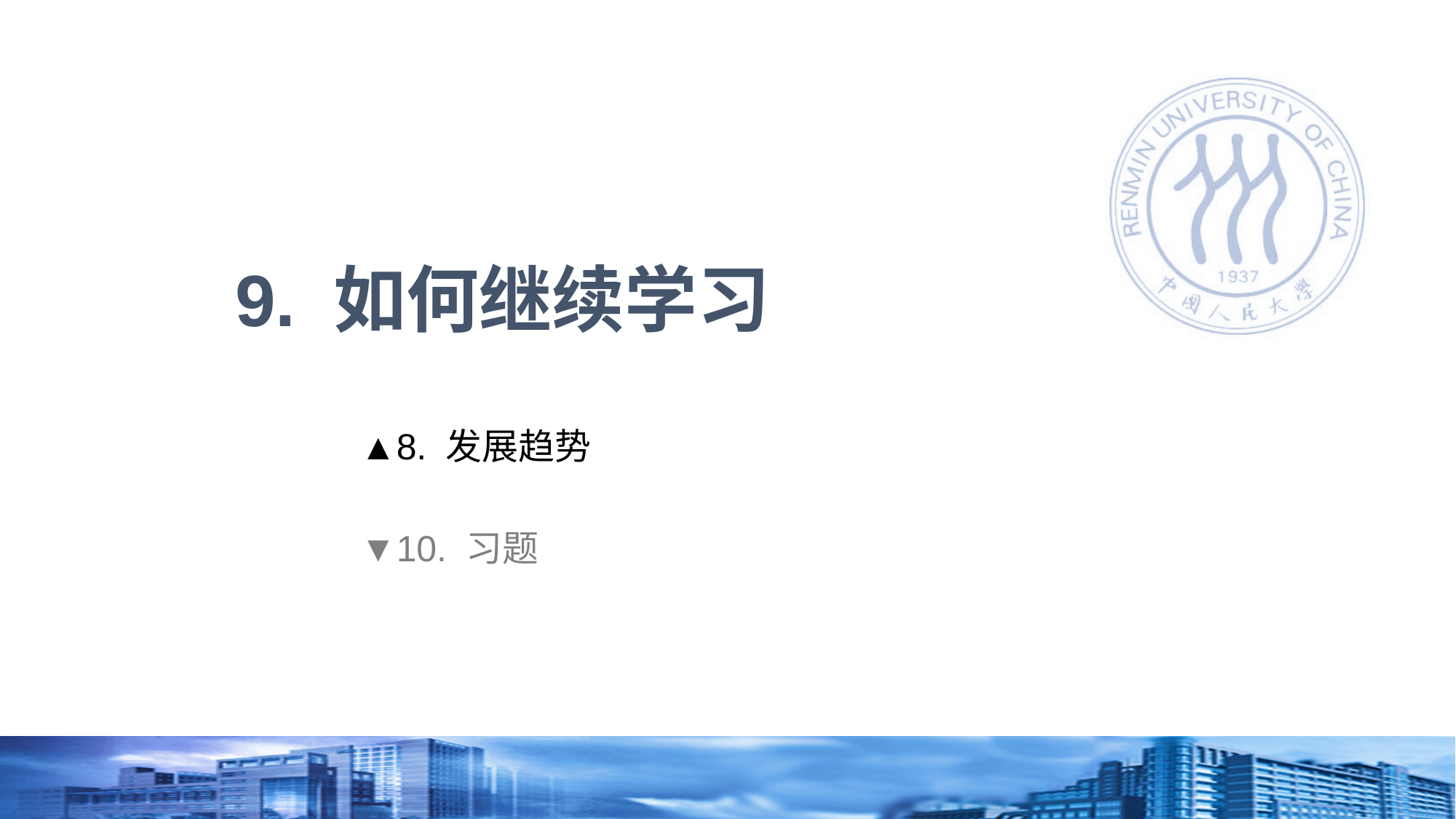

# 9. 如何继续学习
▲8. 发展趋势

▼10. 习题